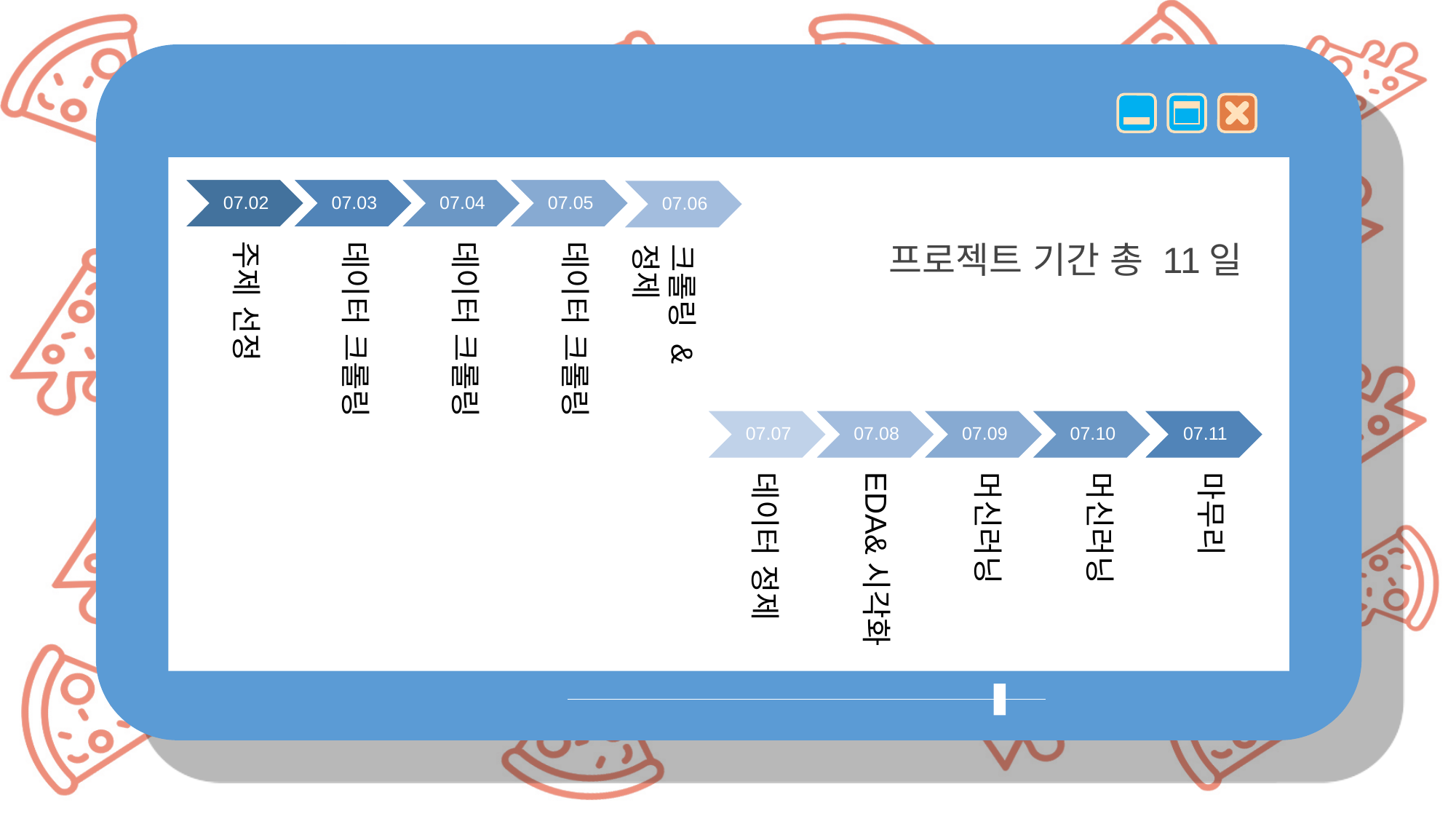

07.02
07.03
07.04
07.05
07.06
07.07
07.08
07.09
07.10
07.11
주제 선정
데이터 크롤링
데이터 크롤링
데이터 크롤링
프로젝트 기간 총 11일
크롤링 & 정제
데이터 정제
EDA&시각화
머신러닝
머신러닝
마무리